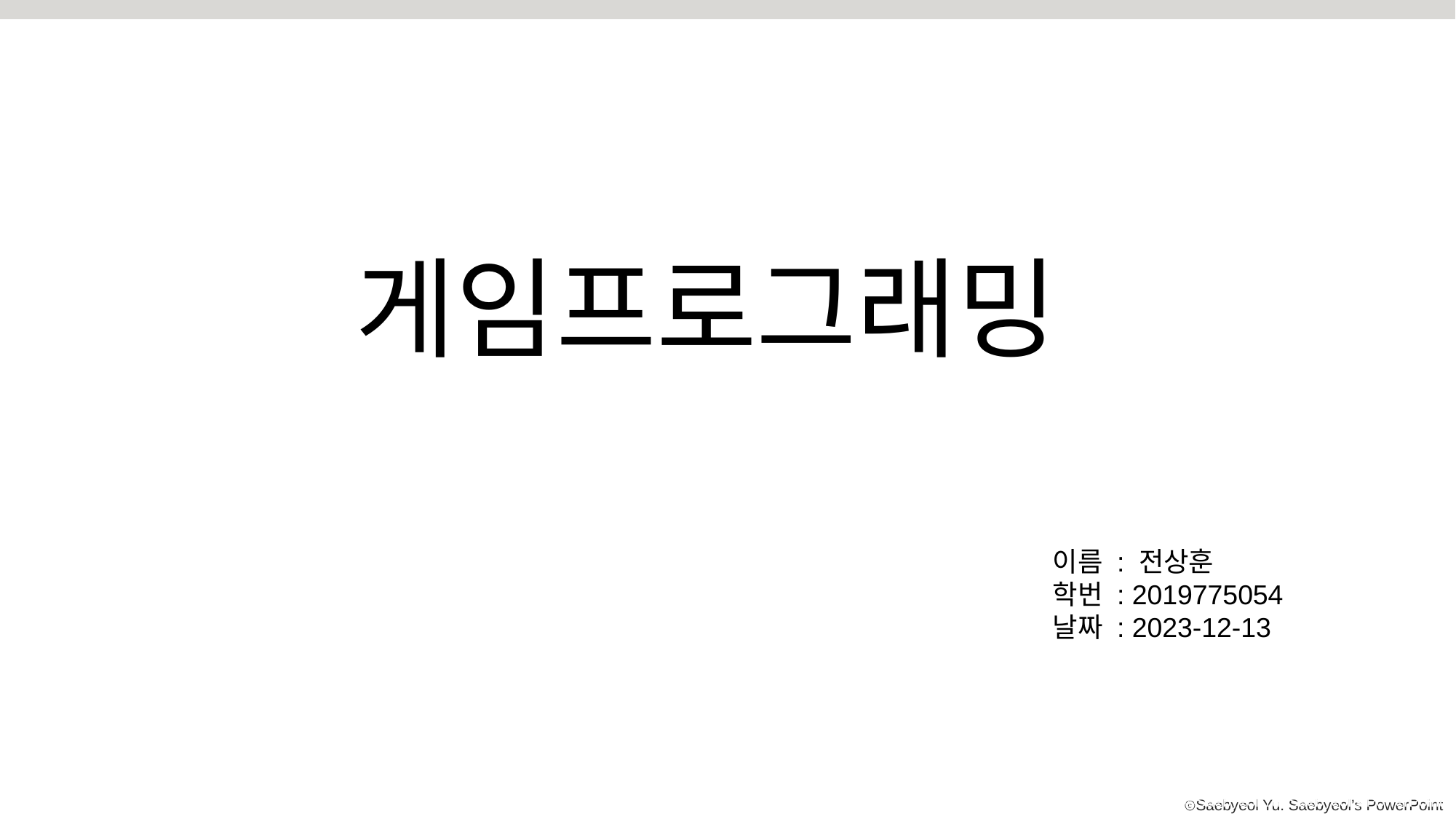

게임프로그래밍
이름 : 전상훈
학번 : 2019775054
날짜 : 2023-12-13
ⓒSaebyeol Yu. Saebyeol’s PowerPoint